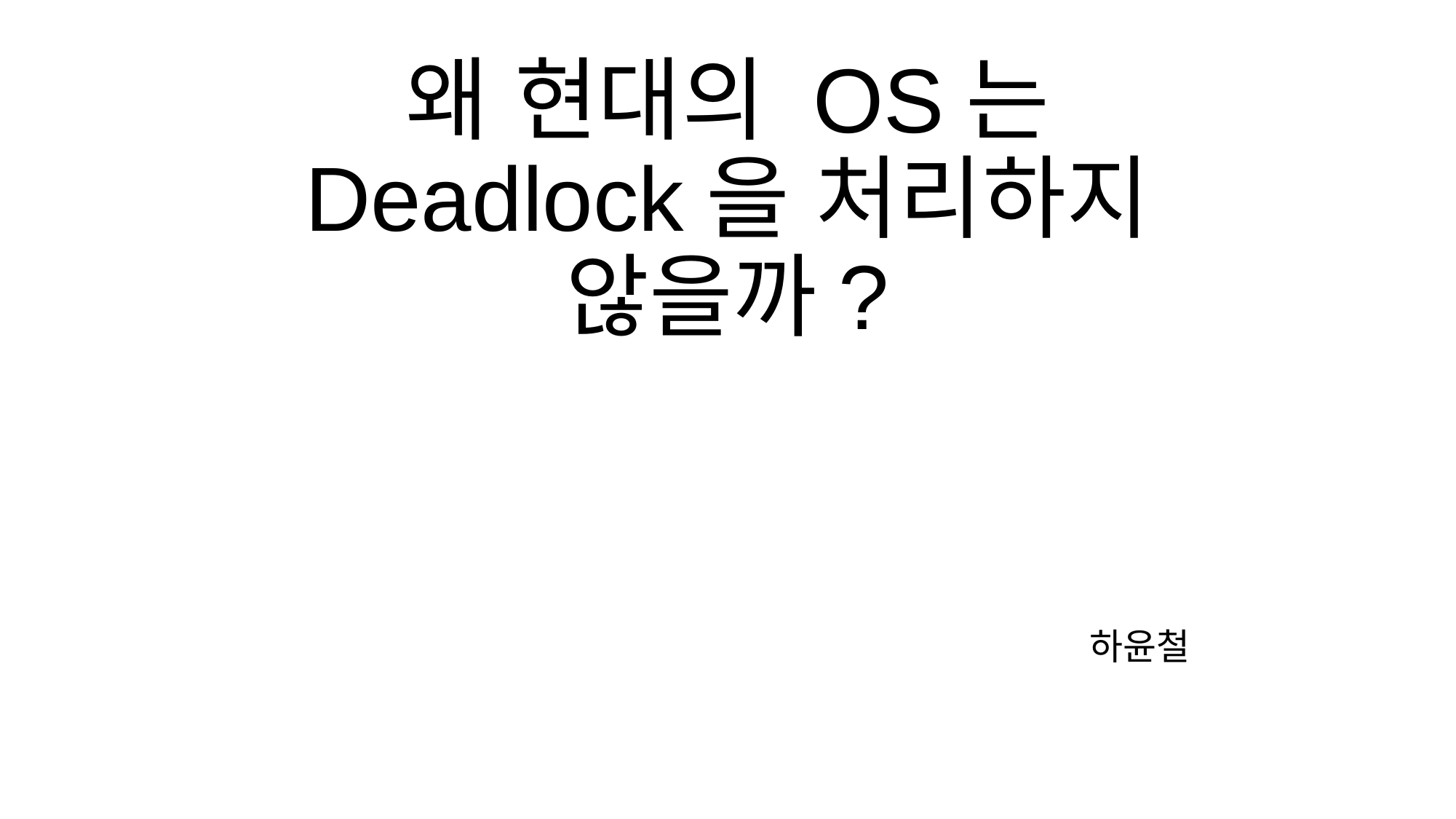

# 왜 현대의 OS는 Deadlock을 처리하지 않을까?
하윤철